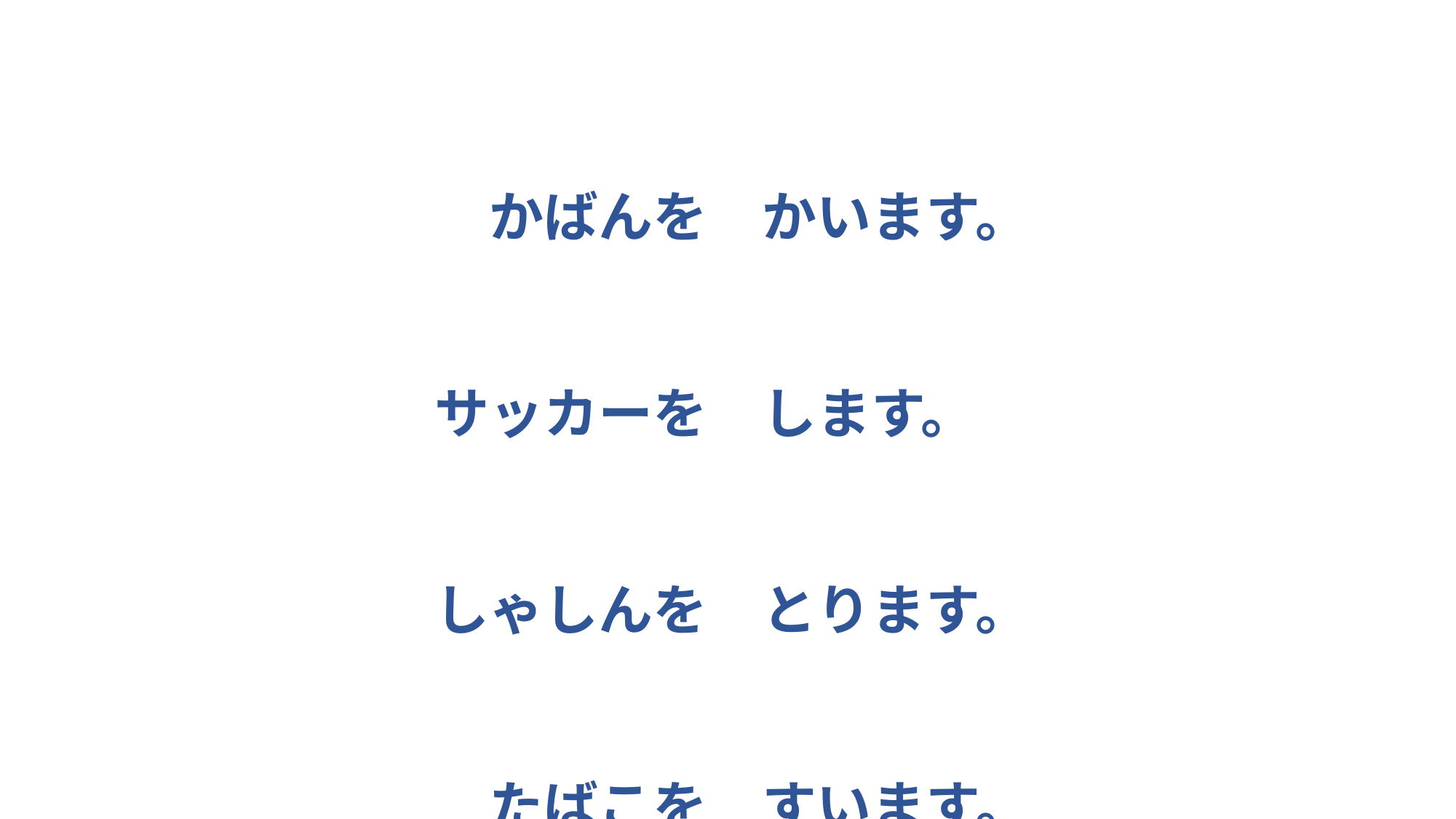

#
　　　　　　　　　　　　かばんを　かいます。　　　　　　　
　　　　　サッカーを　します。　　　　　
　　　　　しゃしんを　とります。　　　　　　　　　
　　　　　　たばこを　すいます。 
　　　　　ともだちに　あいます。